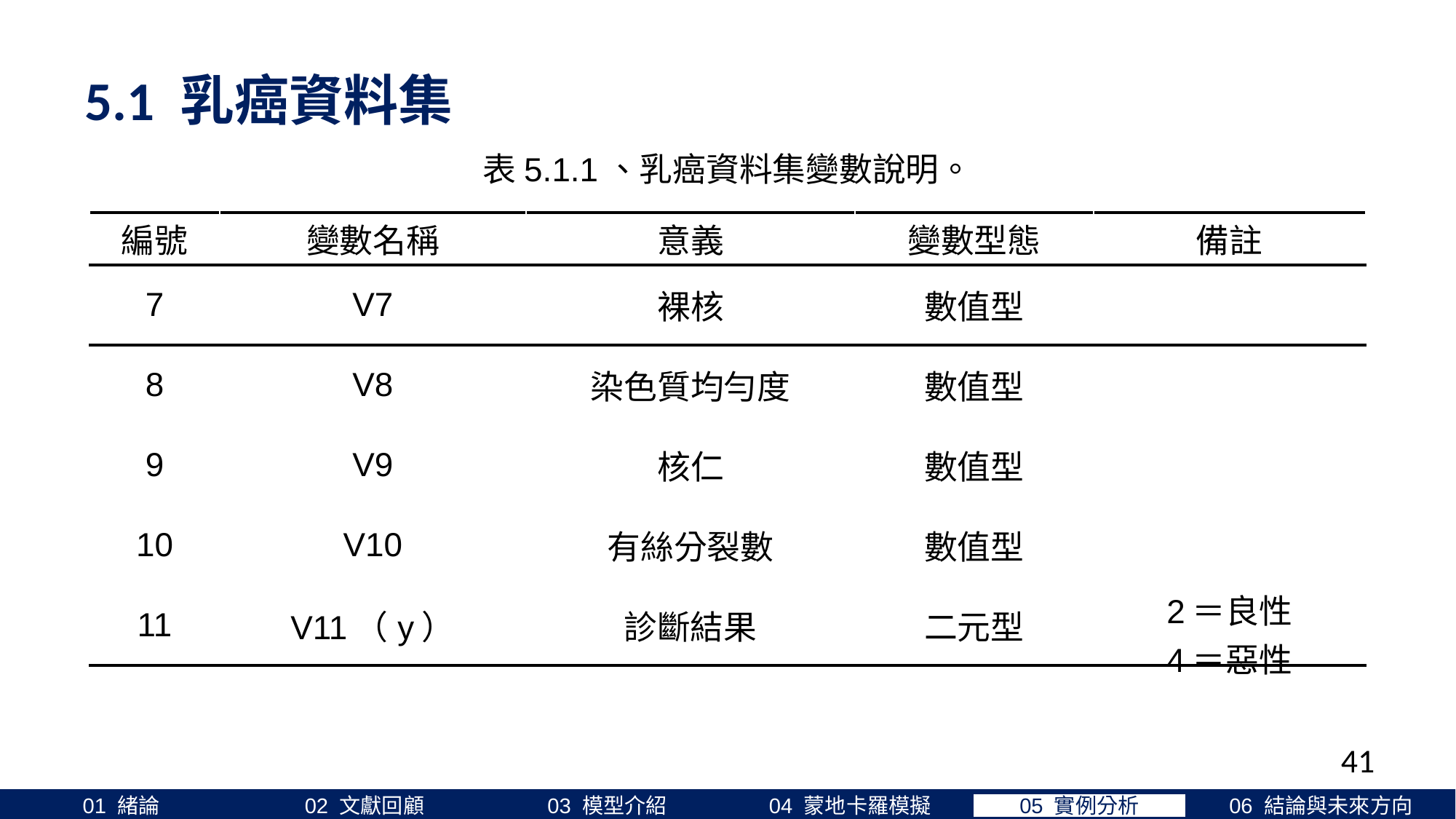

5.1 乳癌資料集

表5.1.1、乳癌資料集變數說明。
| 編號 | 變數名稱 | 意義 | 變數型態 | 備註 |
| --- | --- | --- | --- | --- |
| 7 | V7 | 裸核 | 數值型 |  |
| 8 | V8 | 染色質均勻度 | 數值型 |  |
| 9 | V9 | 核仁 | 數值型 |  |
| 10 | V10 | 有絲分裂數 | 數值型 |  |
| 11 | V11（y） | 診斷結果 | 二元型 | 2＝良性 4＝惡性 |